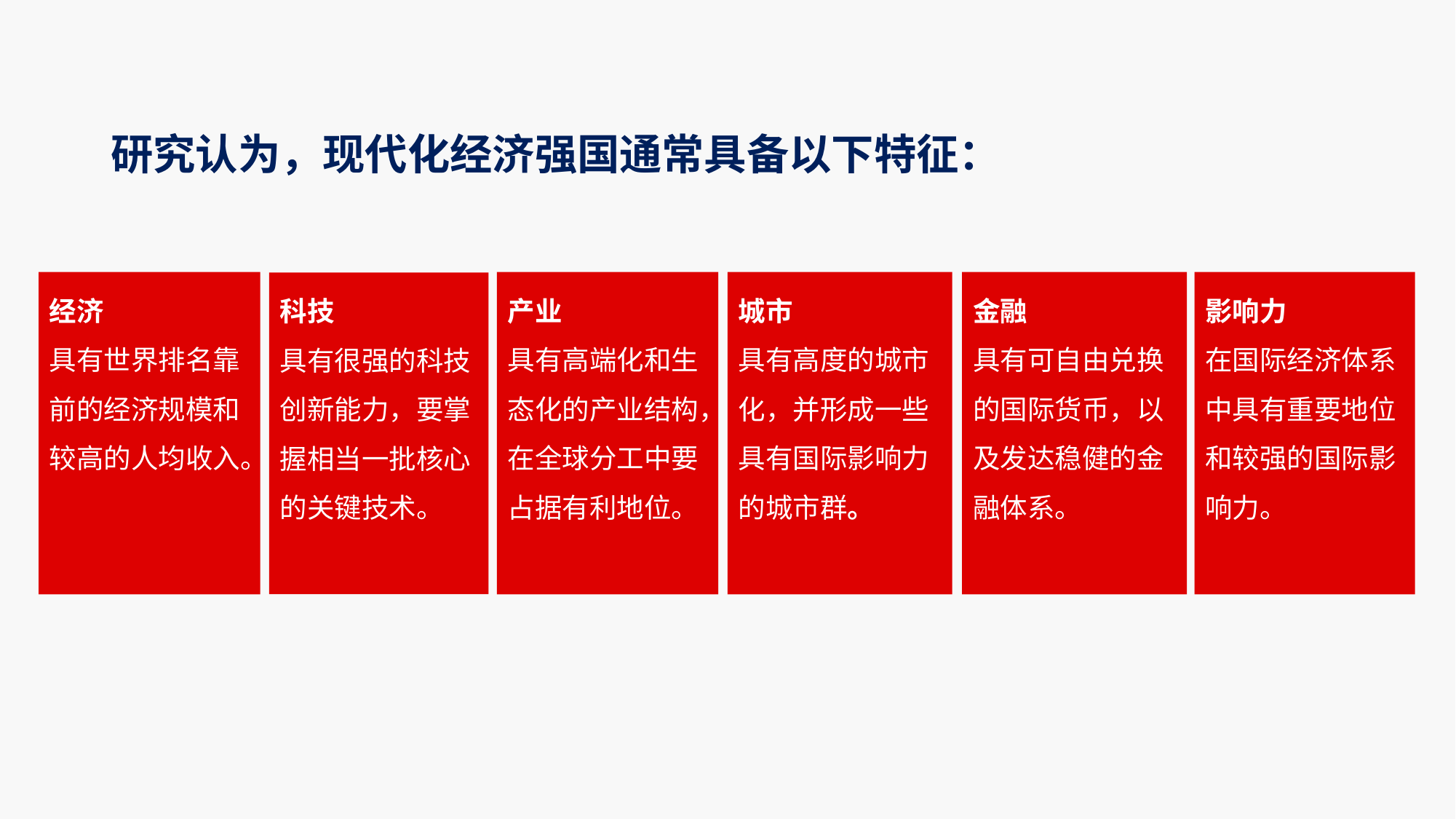

# 研究认为，现代化经济强国通常具备以下特征：
经济
具有世界排名靠前的经济规模和较高的人均收入。
产业
具有高端化和生态化的产业结构，在全球分工中要占据有利地位。
城市
具有高度的城市化，并形成一些具有国际影响力的城市群。
金融
具有可自由兑换的国际货币，以及发达稳健的金融体系。
影响力
在国际经济体系中具有重要地位和较强的国际影响力。
科技
具有很强的科技创新能力，要掌握相当一批核心的关键技术。